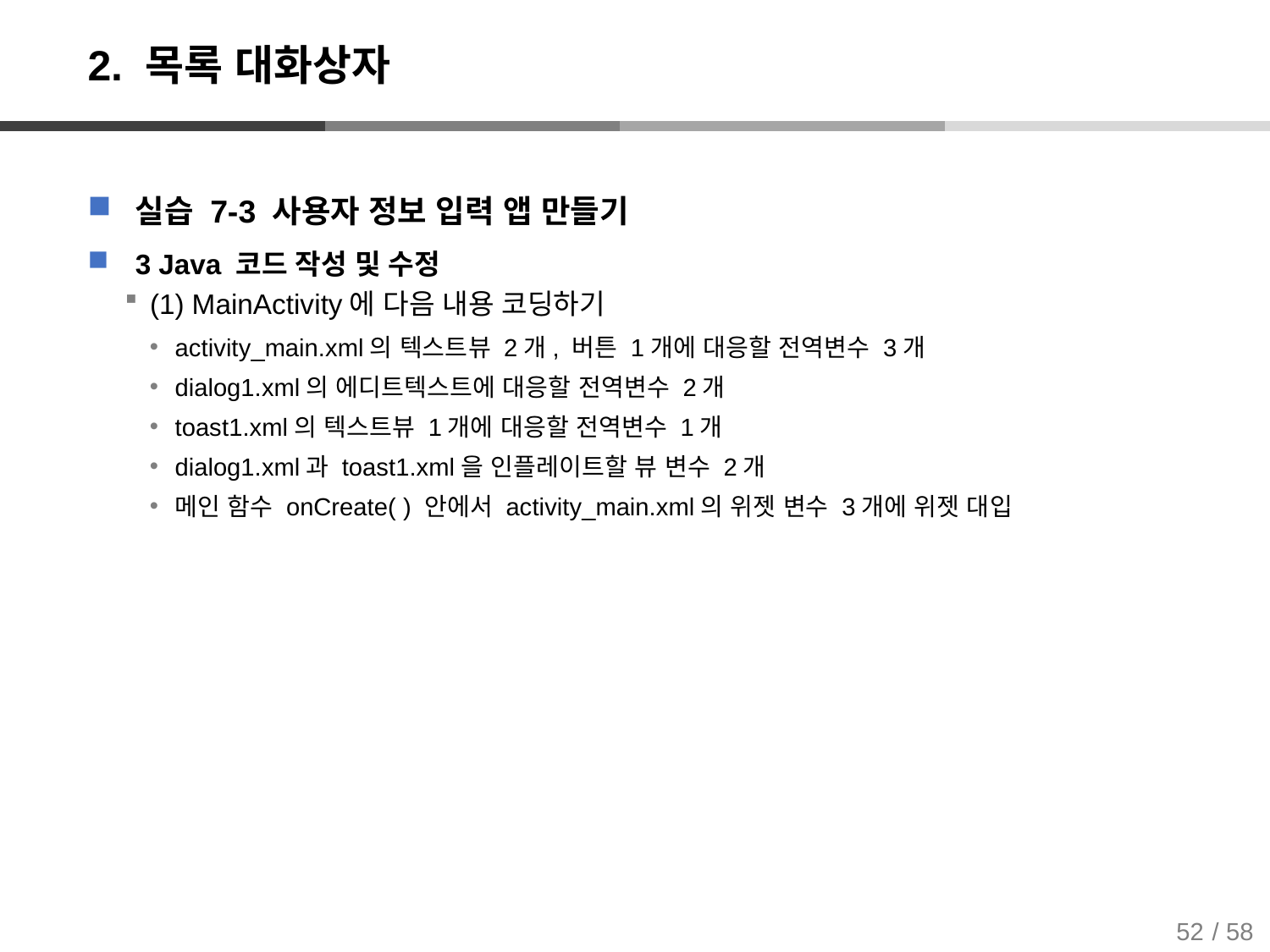

# 2. 목록 대화상자
실습 7-3 사용자 정보 입력 앱 만들기
3 Java 코드 작성 및 수정
(1) MainActivity에 다음 내용 코딩하기
activity_main.xml의 텍스트뷰 2개, 버튼 1개에 대응할 전역변수 3개
dialog1.xml의 에디트텍스트에 대응할 전역변수 2개
toast1.xml의 텍스트뷰 1개에 대응할 전역변수 1개
dialog1.xml과 toast1.xml을 인플레이트할 뷰 변수 2개
메인 함수 onCreate( ) 안에서 activity_main.xml의 위젯 변수 3개에 위젯 대입